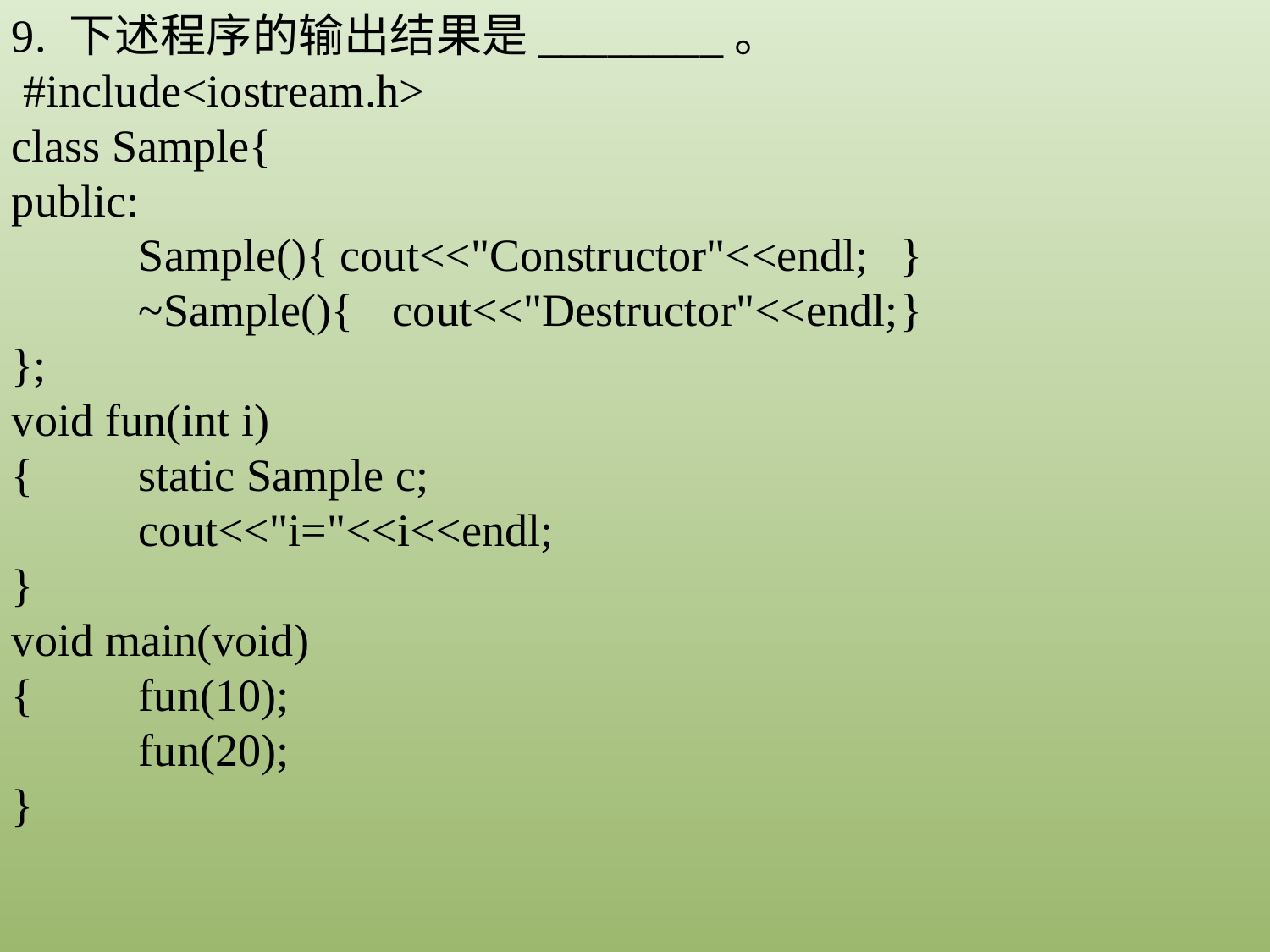

9. 下述程序的输出结果是________。
 #include<iostream.h>
class Sample{
public:
	Sample(){ cout<<"Constructor"<<endl;	}
	~Sample(){	cout<<"Destructor"<<endl;	}
};
void fun(int i)
{	static Sample c;
	cout<<"i="<<i<<endl;
}
void main(void)
{	fun(10);
	fun(20);
}
826